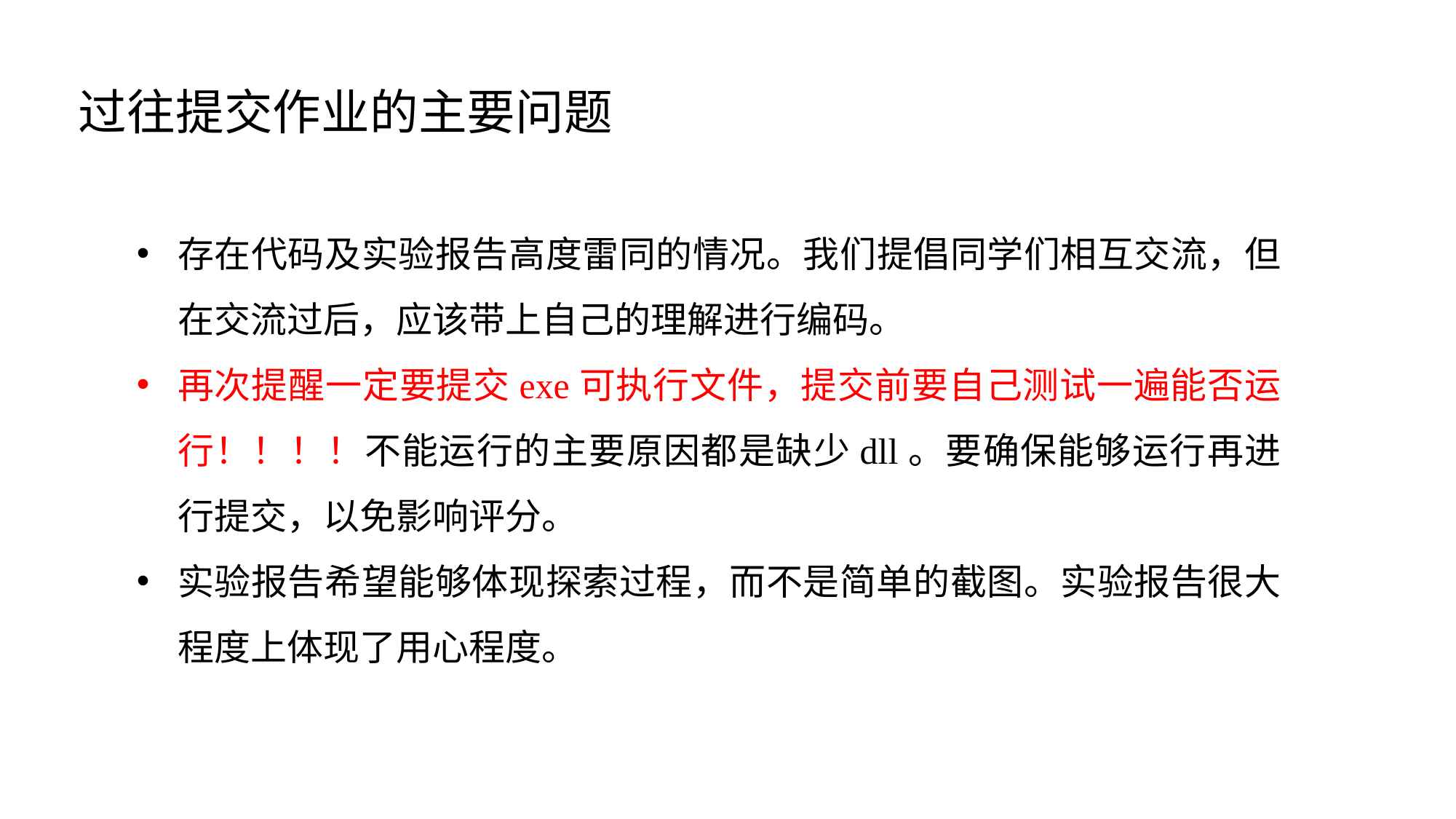

过往提交作业的主要问题
存在代码及实验报告高度雷同的情况。我们提倡同学们相互交流，但在交流过后，应该带上自己的理解进行编码。
再次提醒一定要提交exe可执行文件，提交前要自己测试一遍能否运行！！！！不能运行的主要原因都是缺少dll。要确保能够运行再进行提交，以免影响评分。
实验报告希望能够体现探索过程，而不是简单的截图。实验报告很大程度上体现了用心程度。